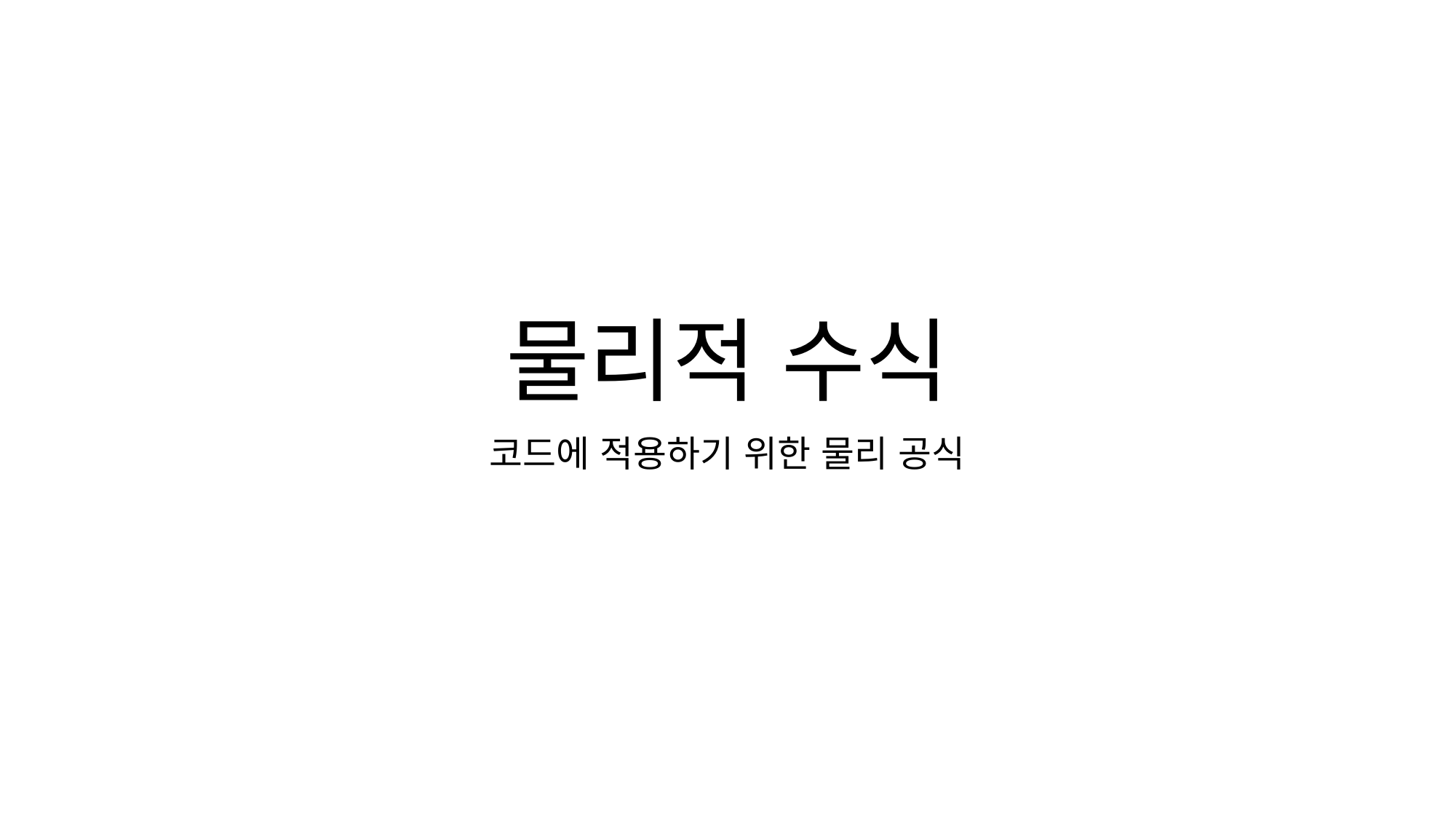

# 물리적 수식
코드에 적용하기 위한 물리 공식